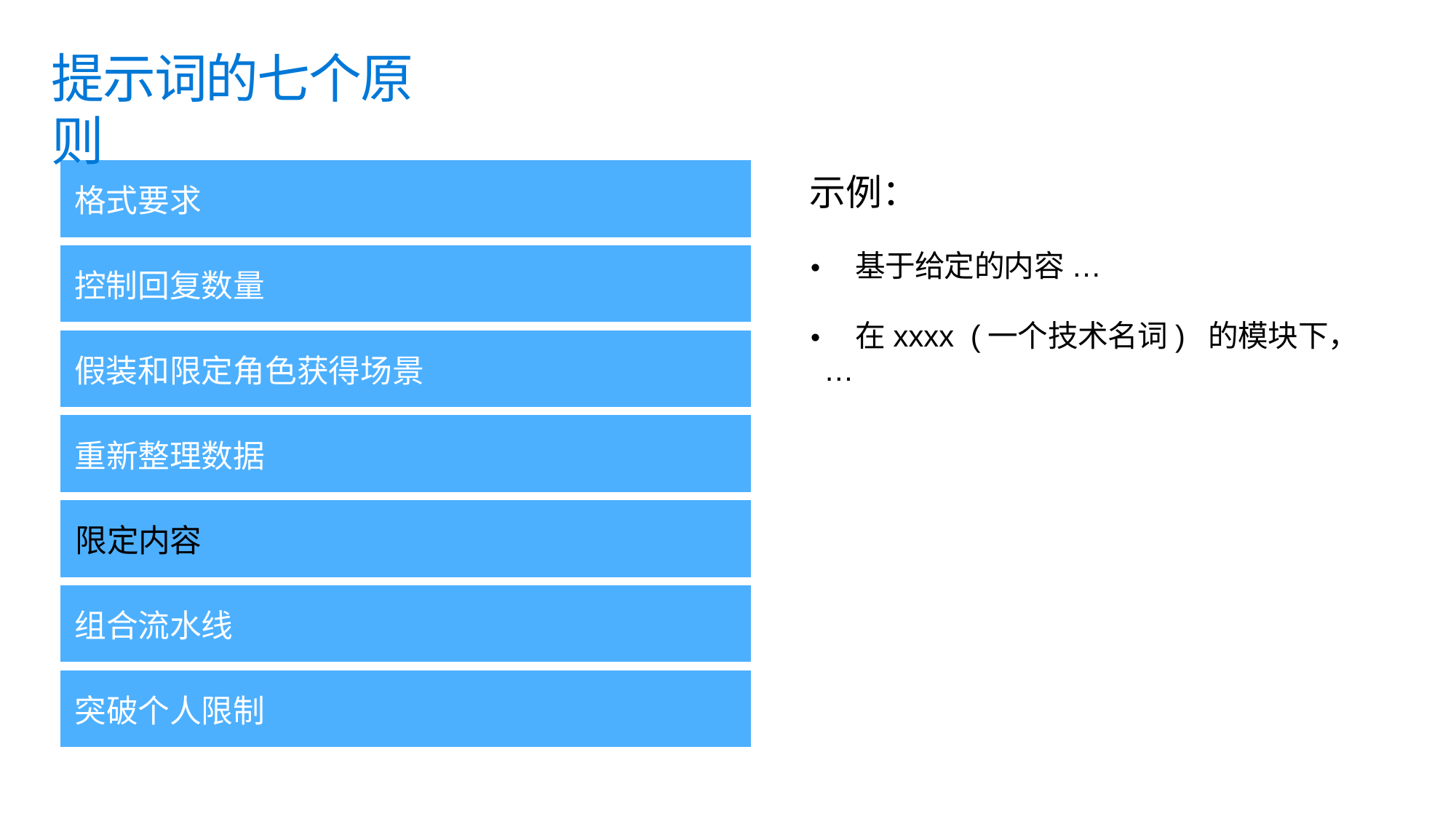

提示词的七个原则
| 格式要求 |
| --- |

示例：

•    基于给定的内容 …

•    在xxxx  (一个技术名词)  的模块下，  …

| 控制回复数量 |
| --- |

| 假装和限定角色获得场景 |
| --- |

| 重新整理数据 |
| --- |

| 限定内容 |
| --- |

| 组合流水线 |
| --- |

| 突破个人限制 |
| --- |